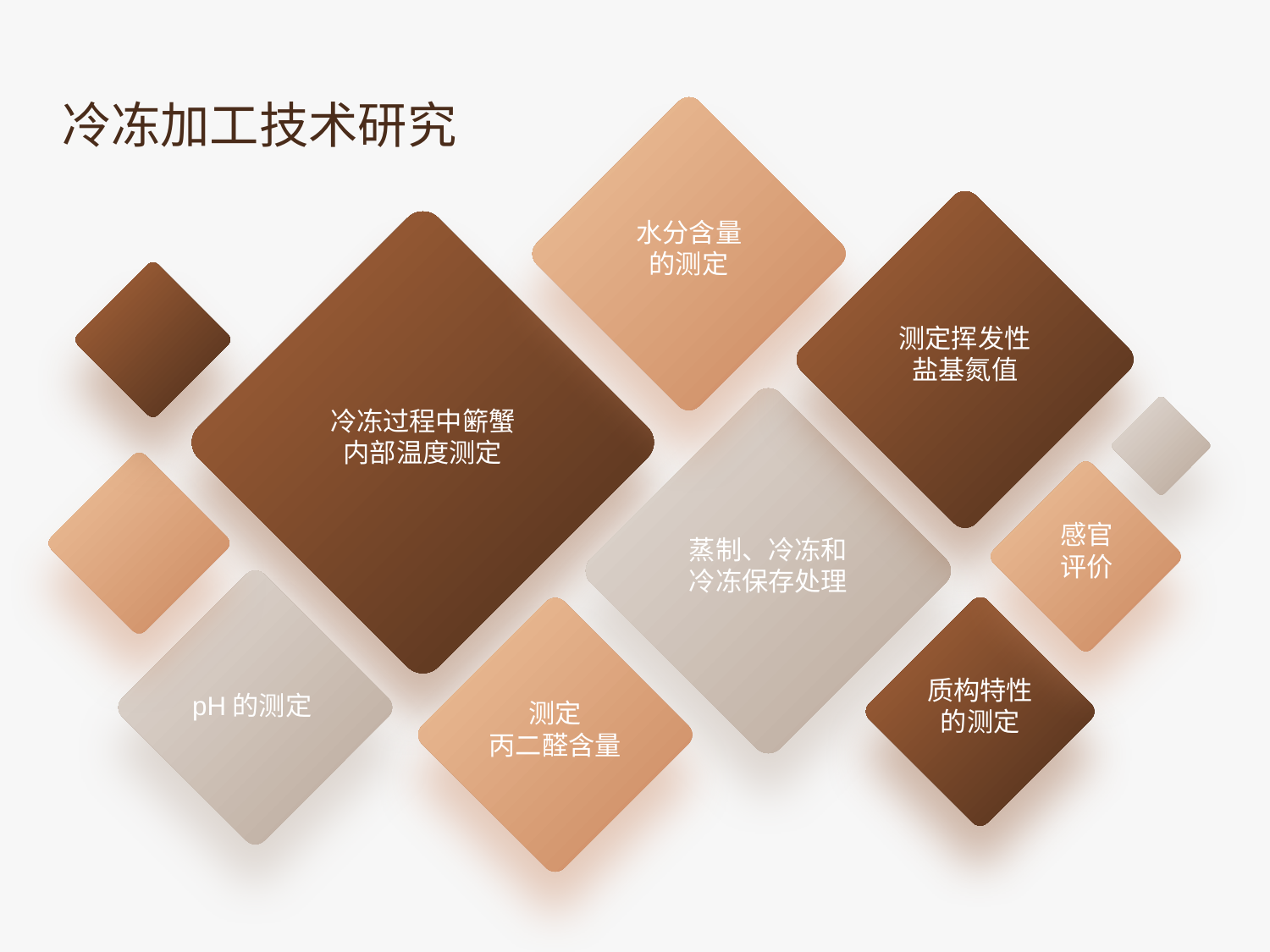

冷冻加工技术研究

水分含量
的测定

测定挥发性
盐基氮值
冷冻过程中簖蟹
内部温度测定

感官
评价
蒸制、冷冻和
冷冻保存处理

质构特性
的测定
pH的测定
测定
丙二醛含量